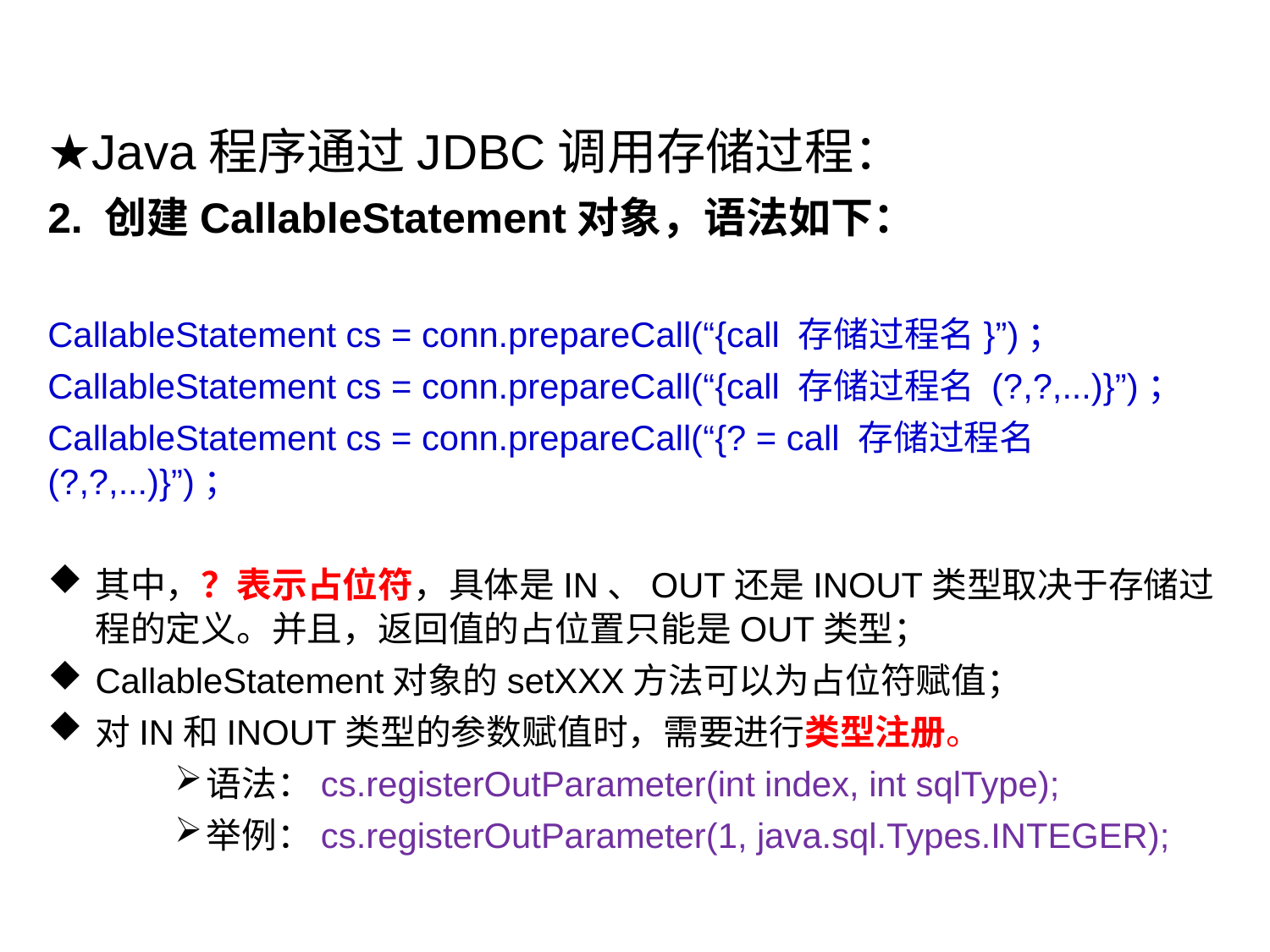

★Java程序通过JDBC调用存储过程：
2. 创建CallableStatement对象，语法如下：

CallableStatement cs = conn.prepareCall(“{call 存储过程名}”)；
CallableStatement cs = conn.prepareCall(“{call 存储过程名 (?,?,...)}”)；
CallableStatement cs = conn.prepareCall(“{? = call 存储过程名 (?,?,...)}”)；

其中，？表示占位符，具体是IN、OUT还是INOUT类型取决于存储过程的定义。并且，返回值的占位置只能是OUT类型；
CallableStatement对象的setXXX方法可以为占位符赋值；
对IN和INOUT类型的参数赋值时，需要进行类型注册。
语法：cs.registerOutParameter(int index, int sqlType);
举例：cs.registerOutParameter(1, java.sql.Types.INTEGER);